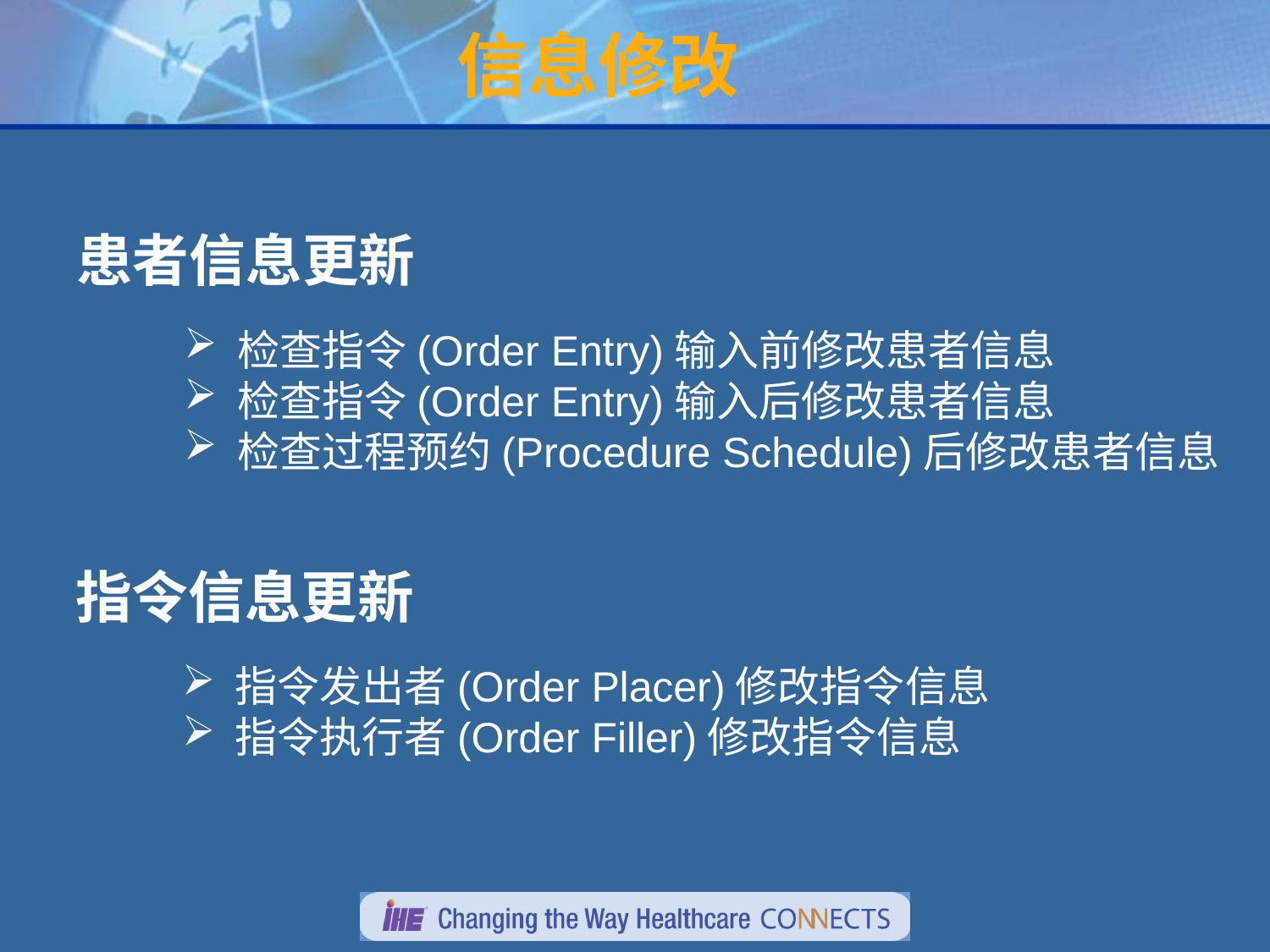

信息修改
# 患者信息更新
 检查指令(Order Entry)输入前修改患者信息
 检查指令(Order Entry)输入后修改患者信息
 检查过程预约(Procedure Schedule)后修改患者信息
指令信息更新
 指令发出者(Order Placer)修改指令信息
 指令执行者(Order Filler)修改指令信息